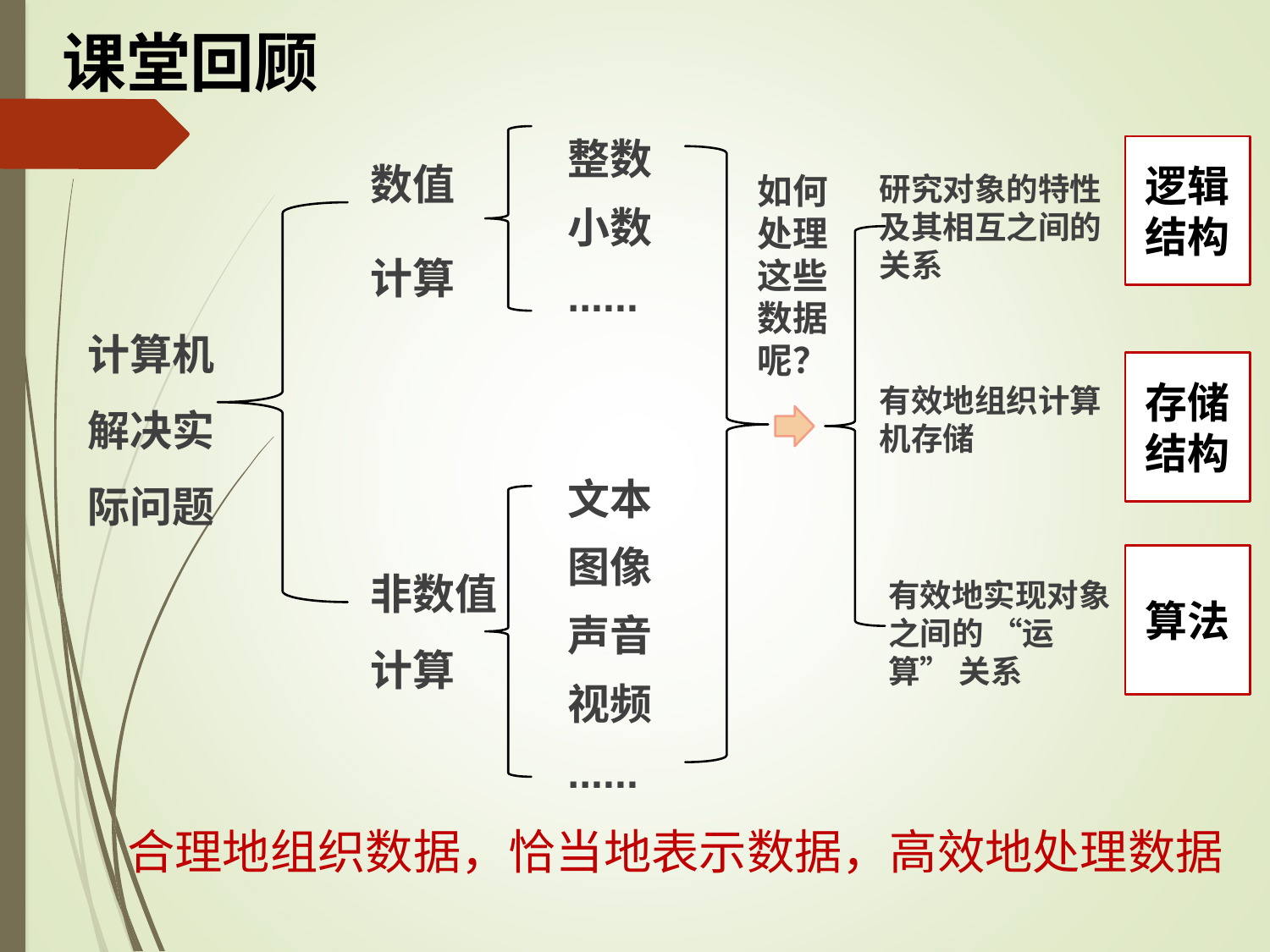

# 课堂回顾
41
数值
计算

整数
小数
......

逻辑结构

如何处理这些数据呢？
研究对象的特性及其相互之间的关系

计算机解决实际问题
存储结构
有效地组织计算机存储

文本
图像
声音
视频
......

非数值计算
算法
有效地实现对象之间的 “运算” 关系
合理地组织数据，恰当地表示数据，高效地处理数据